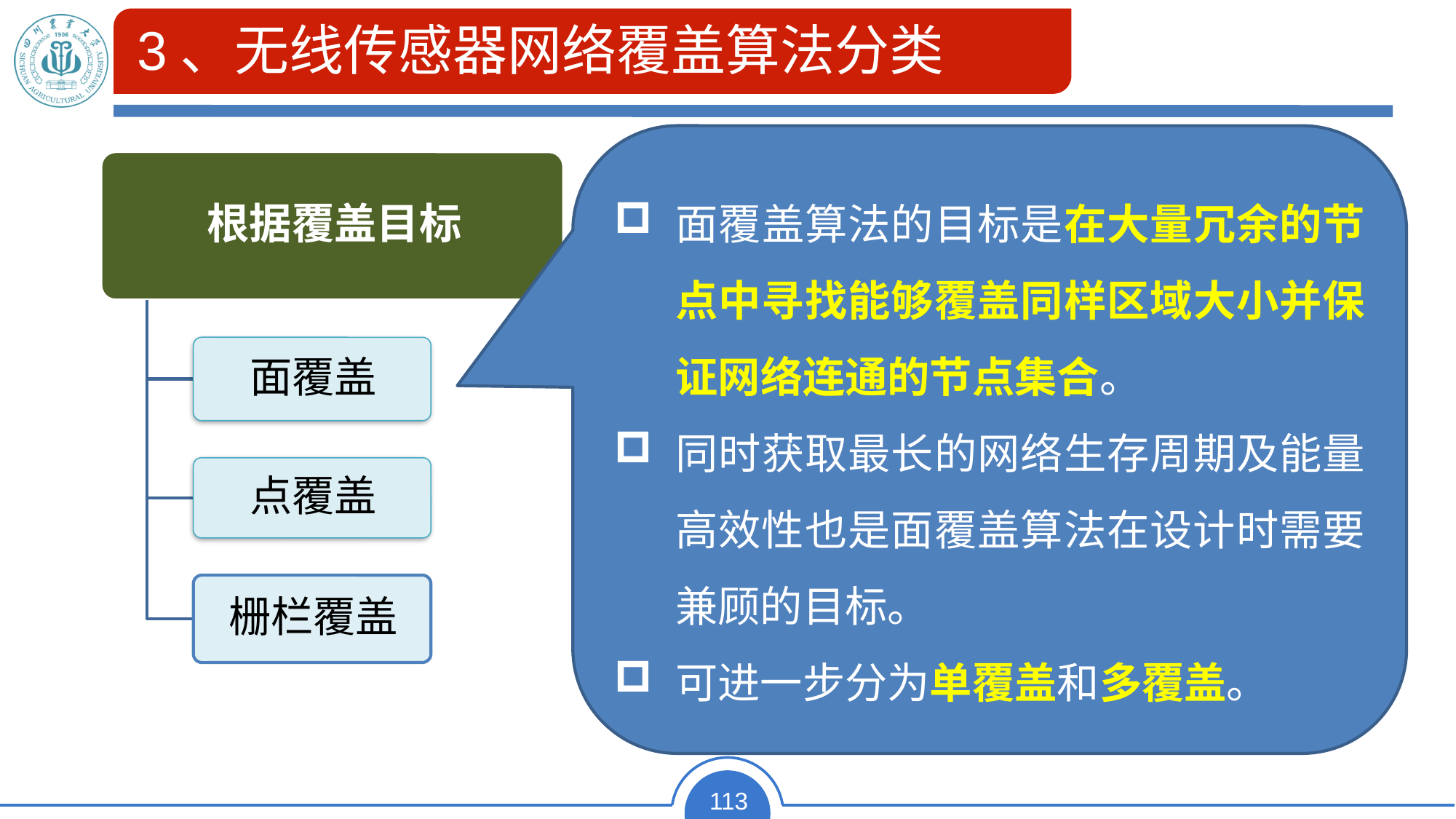

# 3、无线传感器网络覆盖算法分类
面覆盖算法的目标是在大量冗余的节点中寻找能够覆盖同样区域大小并保证网络连通的节点集合。
同时获取最长的网络生存周期及能量高效性也是面覆盖算法在设计时需要兼顾的目标。
可进一步分为单覆盖和多覆盖。
根据覆盖目标
面覆盖
点覆盖
栅栏覆盖